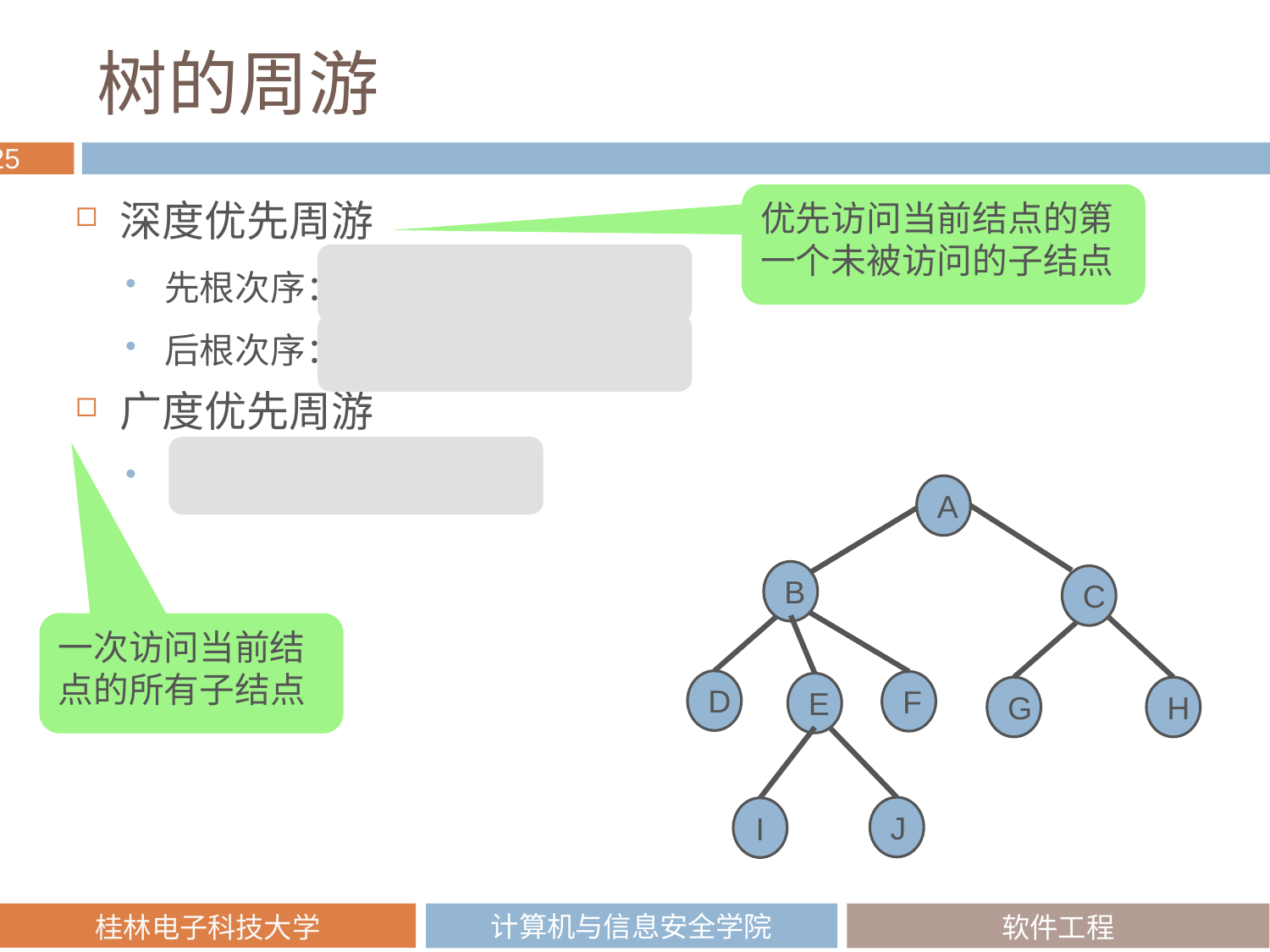

# 树的周游
优先访问当前结点的第一个未被访问的子结点
深度优先周游
先根次序：A B D E I J F C G H
后根次序：D I J E F B G H C A
广度优先周游
 A B C D E F G H I J

A
B
C
一次访问当前结点的所有子结点
D
F
E
G
H
J
I